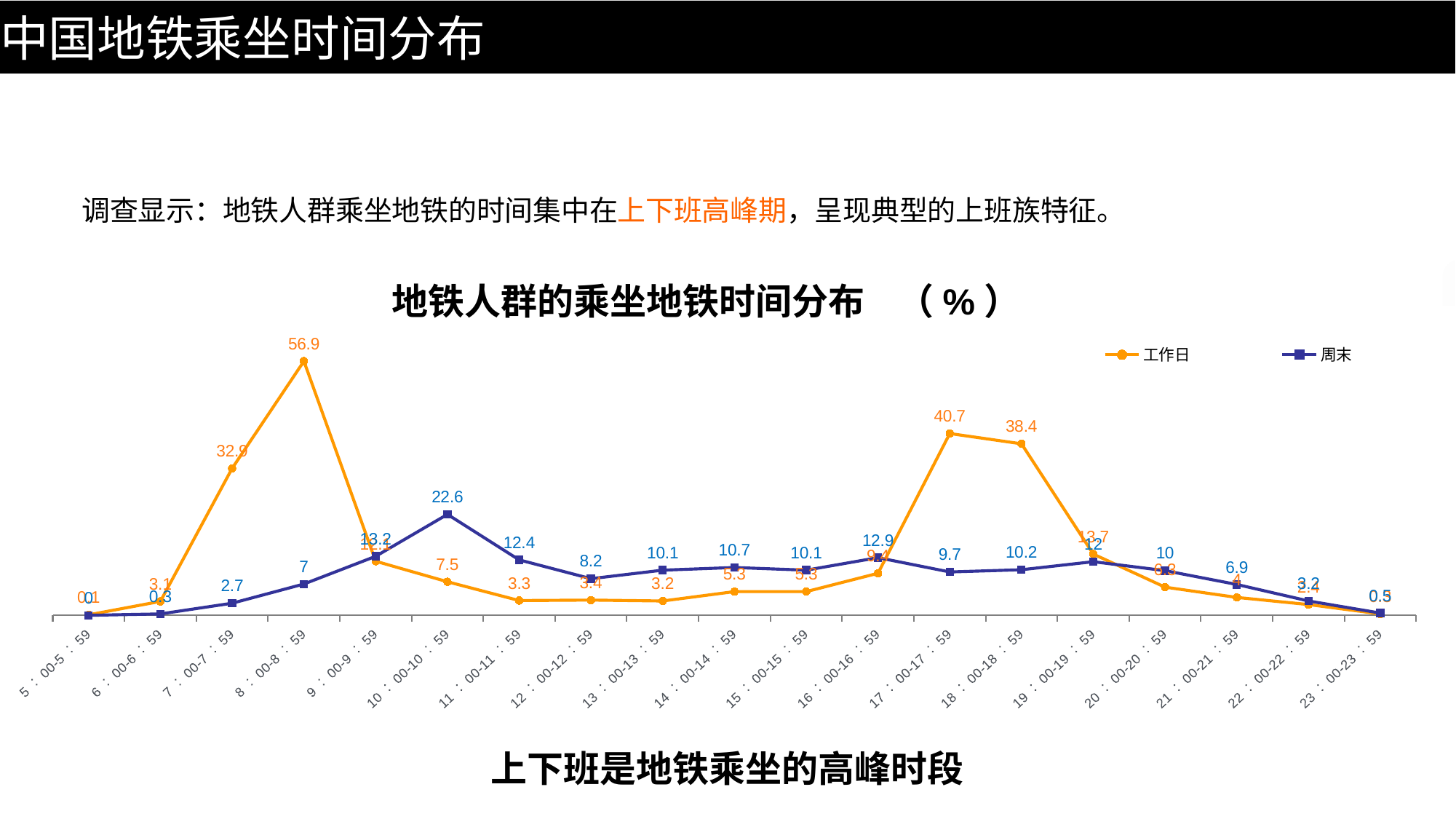

中国地铁乘坐时间分布
调查显示：地铁人群乘坐地铁的时间集中在上下班高峰期，呈现典型的上班族特征。

地铁人群的乘坐地铁时间分布    （%）

### Chart

| Category | 工作日 | 周末 |
|---|---|---|
| 5：00-5：59 | 0.1 | 0.0 |
| 6：00-6：59 | 3.1 | 0.3 |
| 7：00-7：59 | 32.9 | 2.7 |
| 8：00-8：59 | 56.9 | 7.0 |
| 9：00-9：59 | 12.1 | 13.2 |
| 10：00-10：59 | 7.5 | 22.6 |
| 11：00-11：59 | 3.3 | 12.4 |
| 12：00-12：59 | 3.4 | 8.2 |
| 13：00-13：59 | 3.2 | 10.1 |
| 14：00-14：59 | 5.3 | 10.7 |
| 15：00-15：59 | 5.3 | 10.1 |
| 16：00-16：59 | 9.4 | 12.9 |
| 17：00-17：59 | 40.7 | 9.7 |
| 18：00-18：59 | 38.4 | 10.2 |
| 19：00-19：59 | 13.7 | 12.0 |
| 20：00-20：59 | 6.3 | 10.0 |
| 21：00-21：59 | 4.0 | 6.9 |
| 22：00-22：59 | 2.4 | 3.2 |
| 23：00-23：59 | 0.3 | 0.5 |
上下班是地铁乘坐的高峰时段